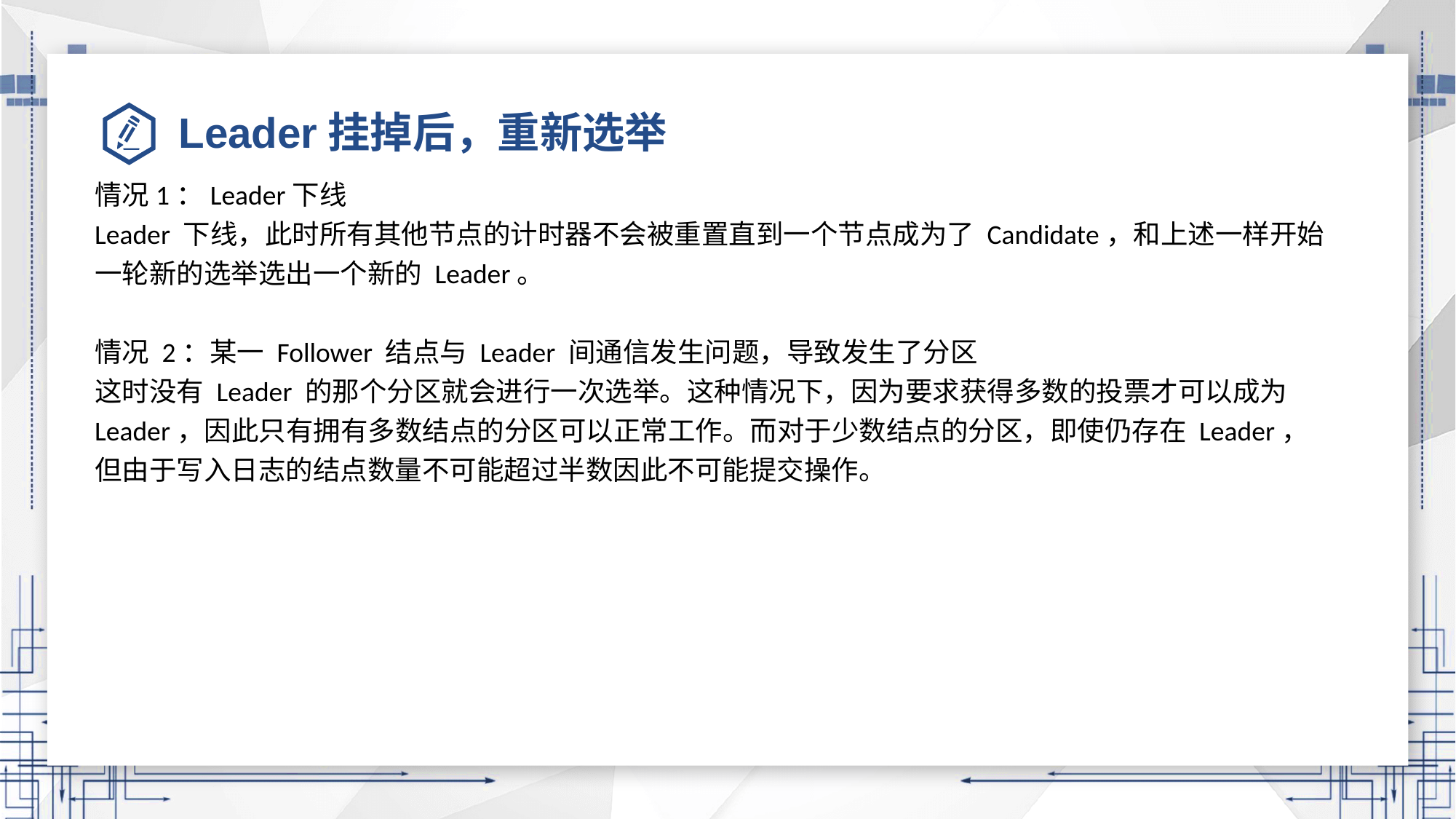

# Leader挂掉后，重新选举

情况1：Leader下线
Leader 下线，此时所有其他节点的计时器不会被重置直到一个节点成为了 Candidate，和上述一样开始
一轮新的选举选出一个新的 Leader。

情况 2：某一 Follower 结点与 Leader 间通信发生问题，导致发生了分区
这时没有 Leader 的那个分区就会进行一次选举。这种情况下，因为要求获得多数的投票才可以成为
Leader，因此只有拥有多数结点的分区可以正常工作。而对于少数结点的分区，即使仍存在 Leader，
但由于写入日志的结点数量不可能超过半数因此不可能提交操作。